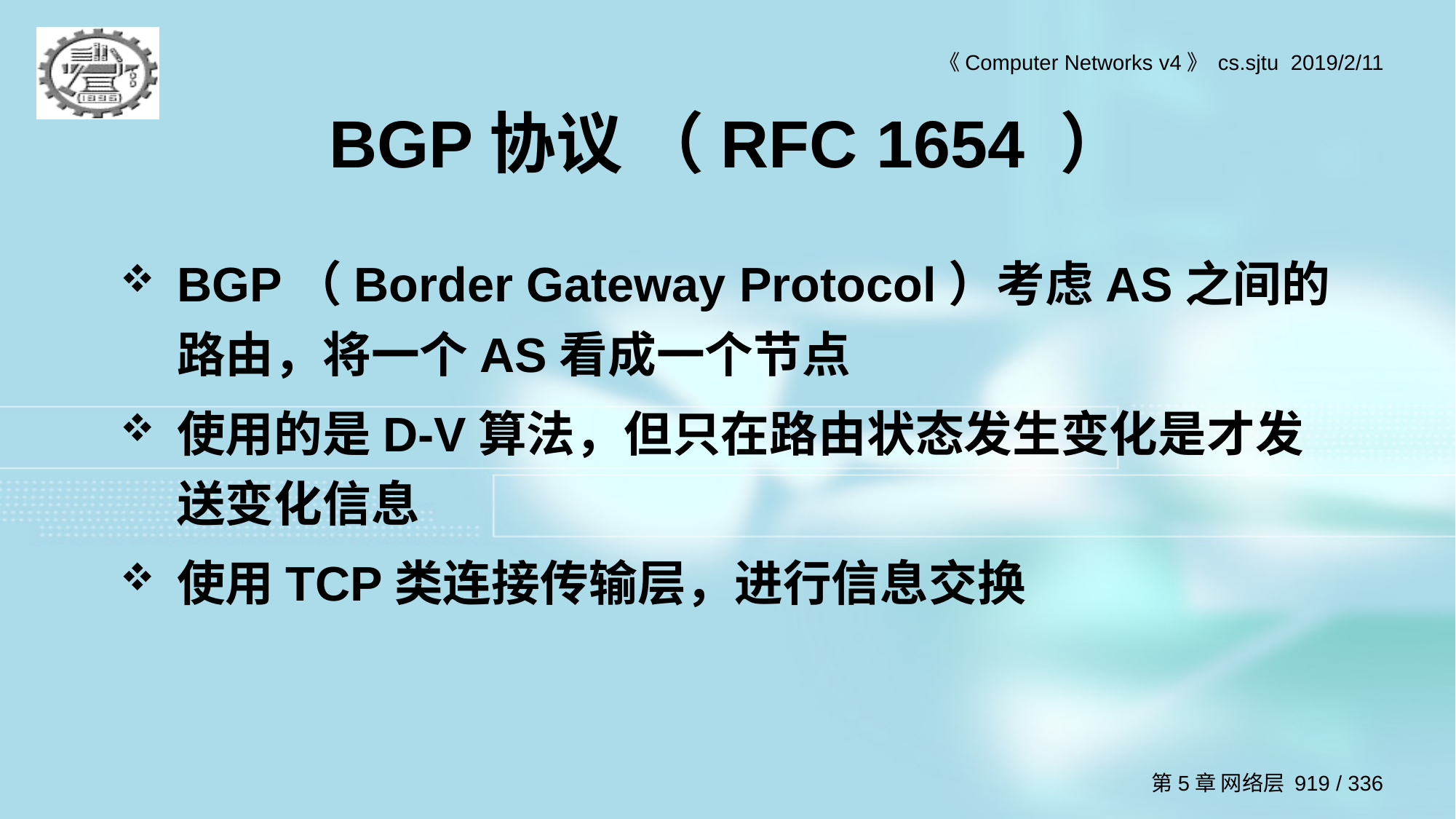

# BGP协议 （RFC 1654 ）
BGP（Border Gateway Protocol）考虑AS之间的路由，将一个AS看成一个节点
使用的是D-V算法，但只在路由状态发生变化是才发送变化信息
使用TCP类连接传输层，进行信息交换